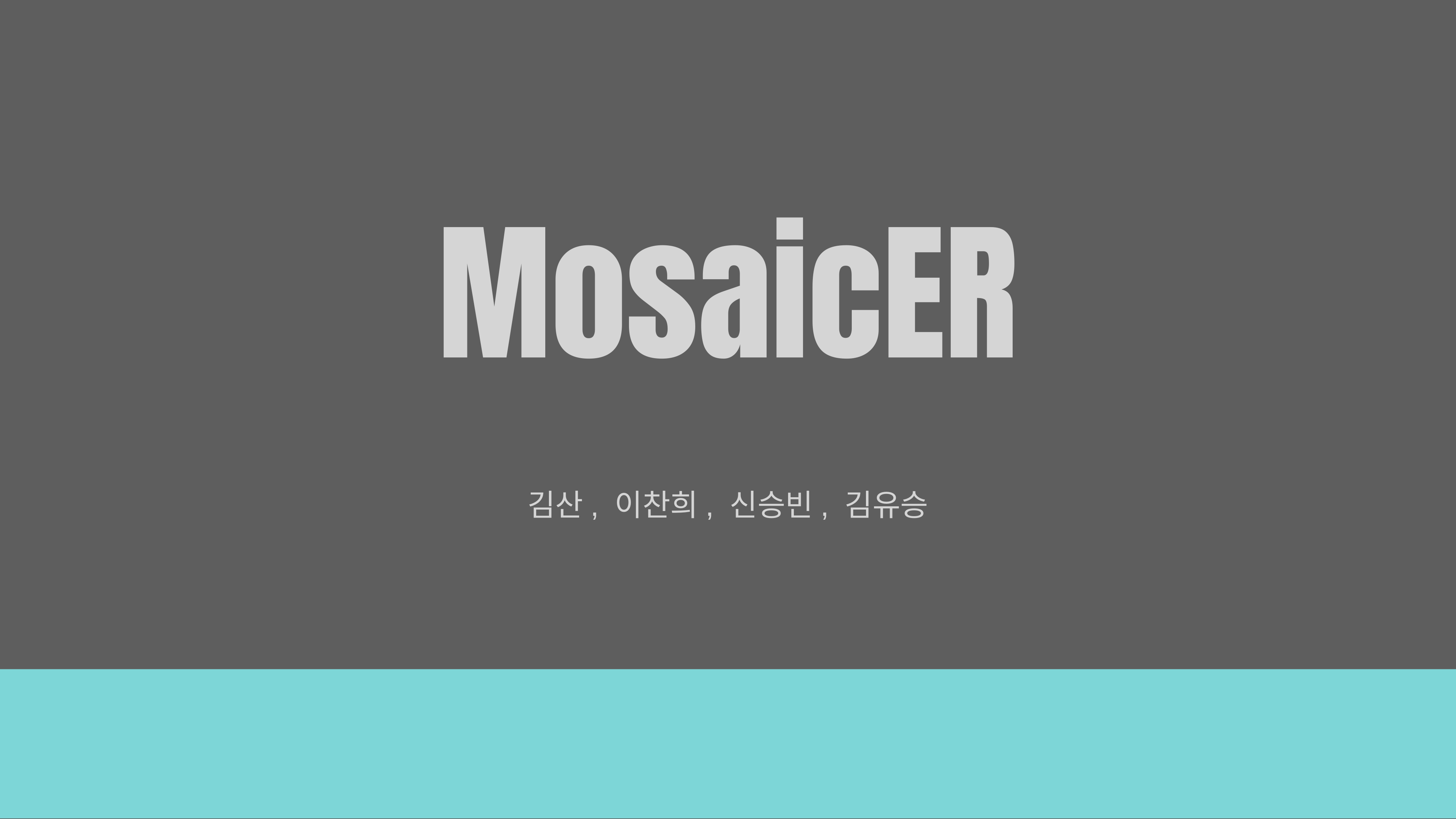

# MosaicER
김산, 이찬희, 신승빈, 김유승
1